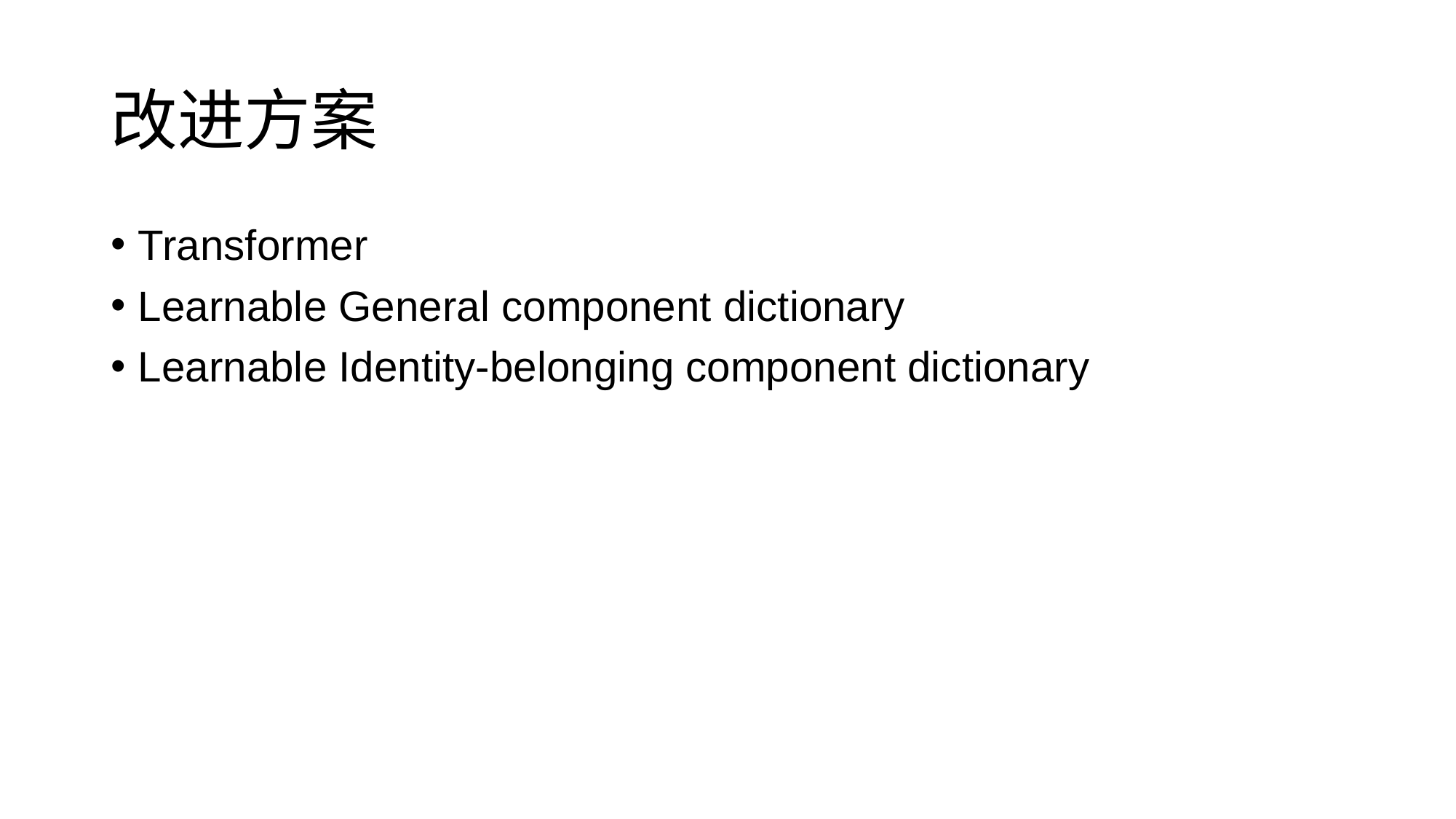

# 改进方案
Transformer
Learnable General component dictionary
Learnable Identity-belonging component dictionary